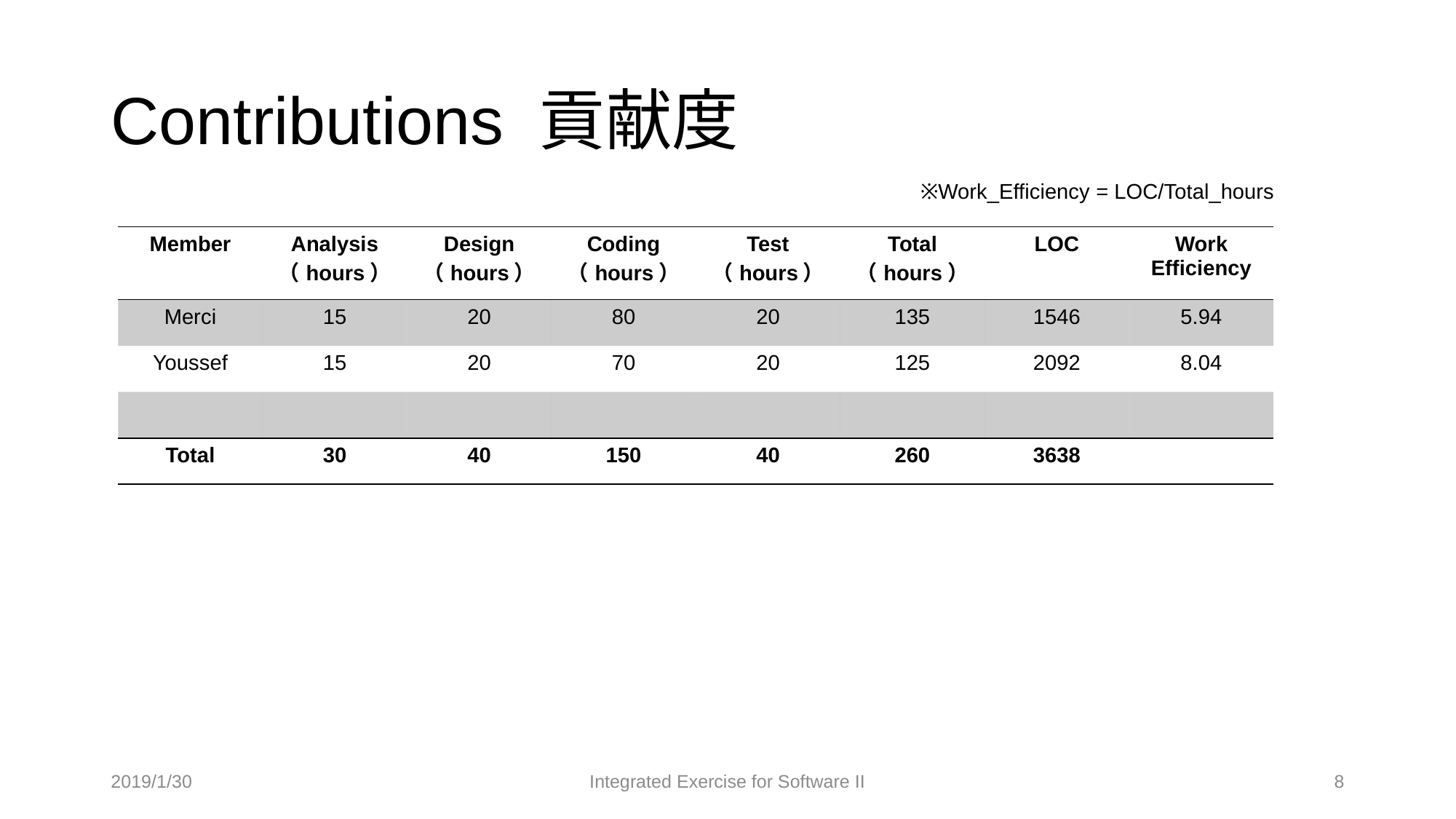

# Contributions 貢献度
※Work_Efficiency = LOC/Total_hours
| Member | Analysis （hours） | Design （hours） | Coding （hours） | Test （hours） | Total （hours） | LOC | Work Efficiency |
| --- | --- | --- | --- | --- | --- | --- | --- |
| Merci | 15 | 20 | 80 | 20 | 135 | 1546 | 5.94 |
| Youssef | 15 | 20 | 70 | 20 | 125 | 2092 | 8.04 |
|  |  |  |  |  |  |  |  |
| Total | 30 | 40 | 150 | 40 | 260 | 3638 |  |
2019/1/30
Integrated Exercise for Software II
8